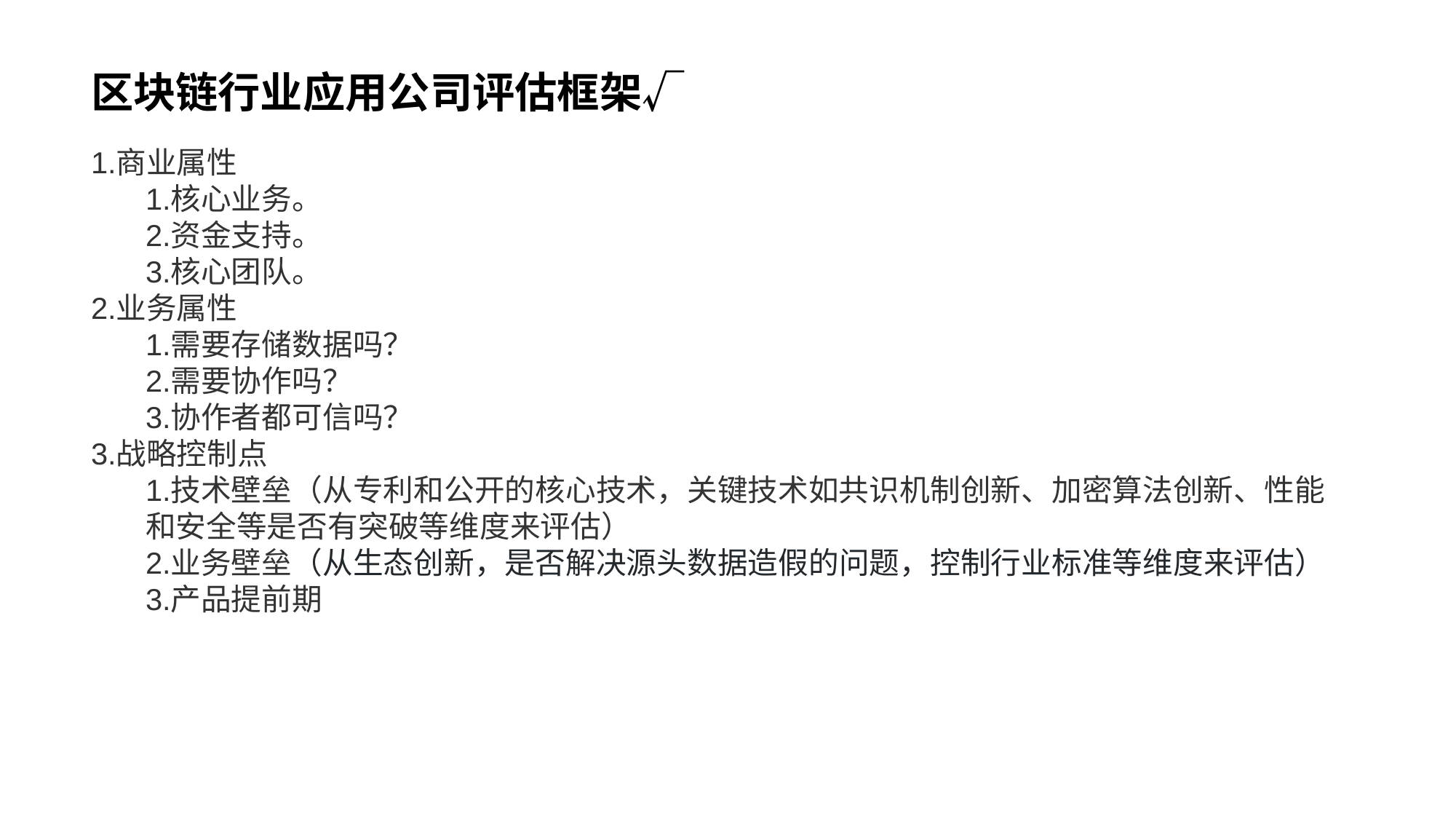

# 区块链行业应用公司评估框架√
商业属性
核心业务。
资金支持。
核心团队。
业务属性
需要存储数据吗？
需要协作吗？
协作者都可信吗？
战略控制点
技术壁垒（从专利和公开的核心技术，关键技术如共识机制创新、加密算法创新、性能和安全等是否有突破等维度来评估）
业务壁垒（从生态创新，是否解决源头数据造假的问题，控制行业标准等维度来评估）
产品提前期